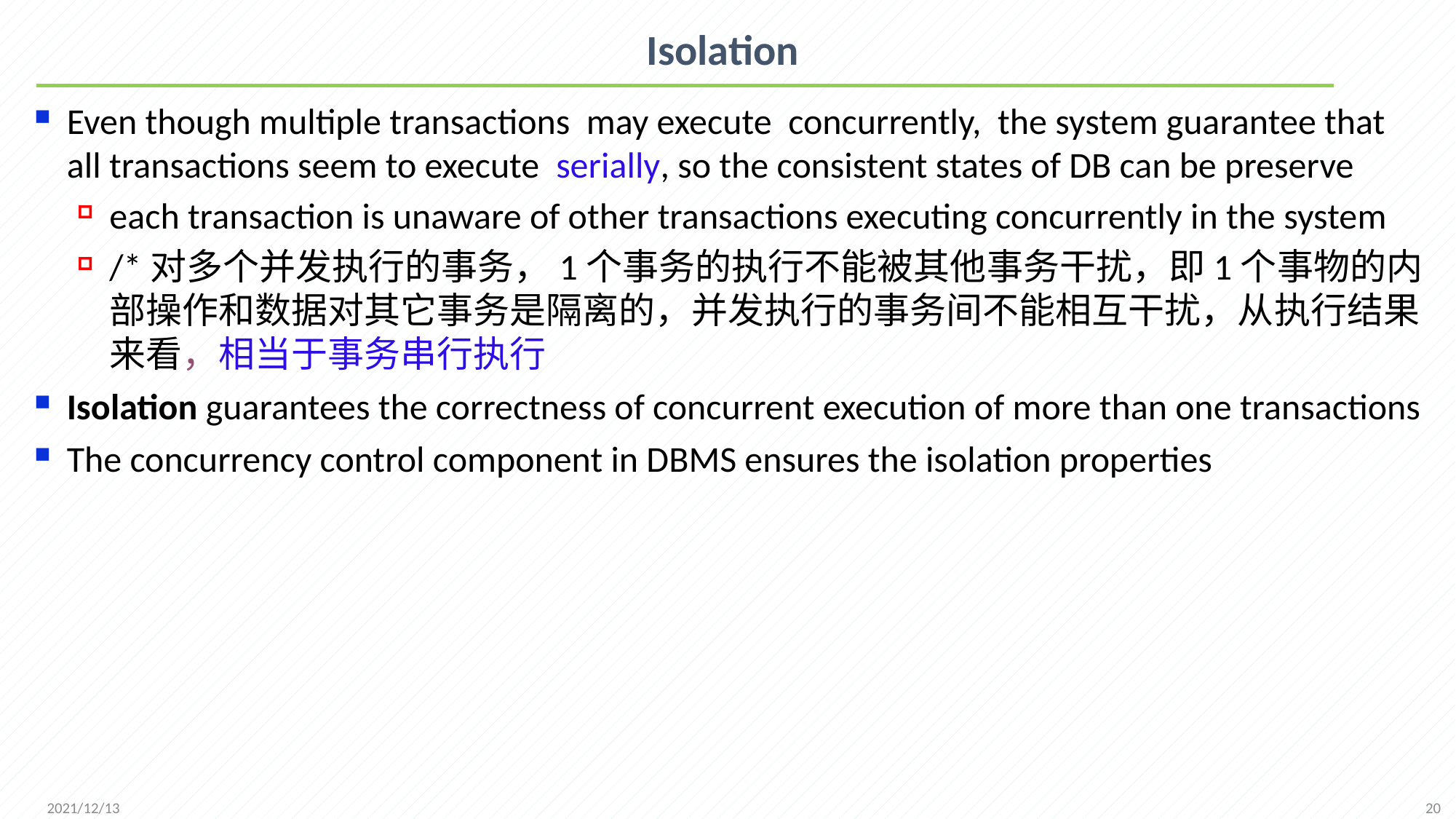

# Isolation
Even though multiple transactions  may execute  concurrently,  the system guarantee that all transactions seem to execute  serially, so the consistent states of DB can be preserve
each transaction is unaware of other transactions executing concurrently in the system
/*对多个并发执行的事务，1个事务的执行不能被其他事务干扰，即1个事物的内部操作和数据对其它事务是隔离的，并发执行的事务间不能相互干扰，从执行结果来看，相当于事务串行执行
Isolation guarantees the correctness of concurrent execution of more than one transactions
The concurrency control component in DBMS ensures the isolation properties

20
2021/12/13